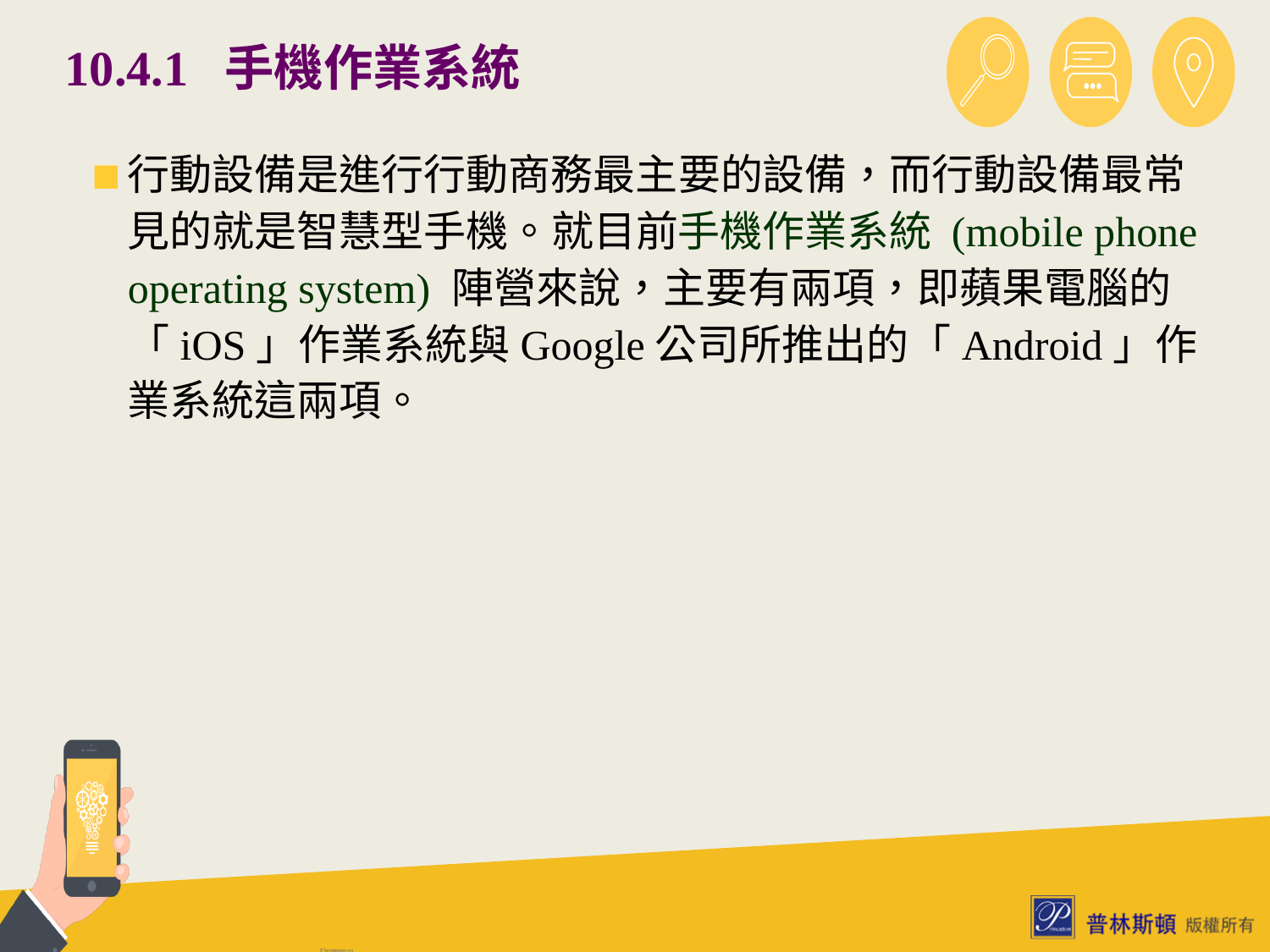

# 10.4.1  手機作業系統
行動設備是進行行動商務最主要的設備，而行動設備最常見的就是智慧型手機。就目前手機作業系統 (mobile phone operating system) 陣營來說，主要有兩項，即蘋果電腦的「iOS」作業系統與Google公司所推出的「Android」作業系統這兩項。